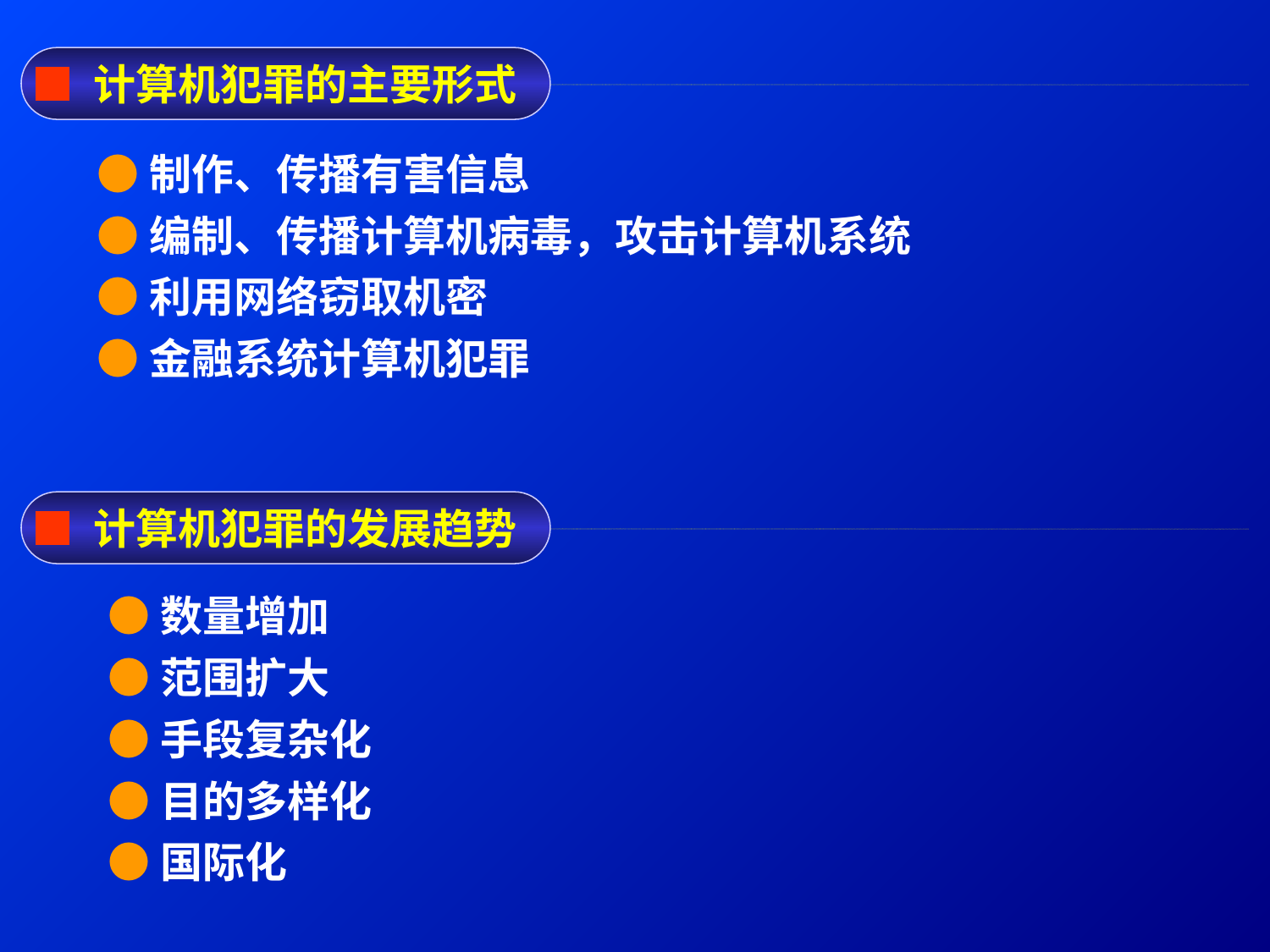

■ 计算机犯罪的主要形式

●制作、传播有害信息
●编制、传播计算机病毒，攻击计算机系统
●利用网络窃取机密
●金融系统计算机犯罪
■ 计算机犯罪的发展趋势

●数量增加
●范围扩大
●手段复杂化
●目的多样化
●国际化